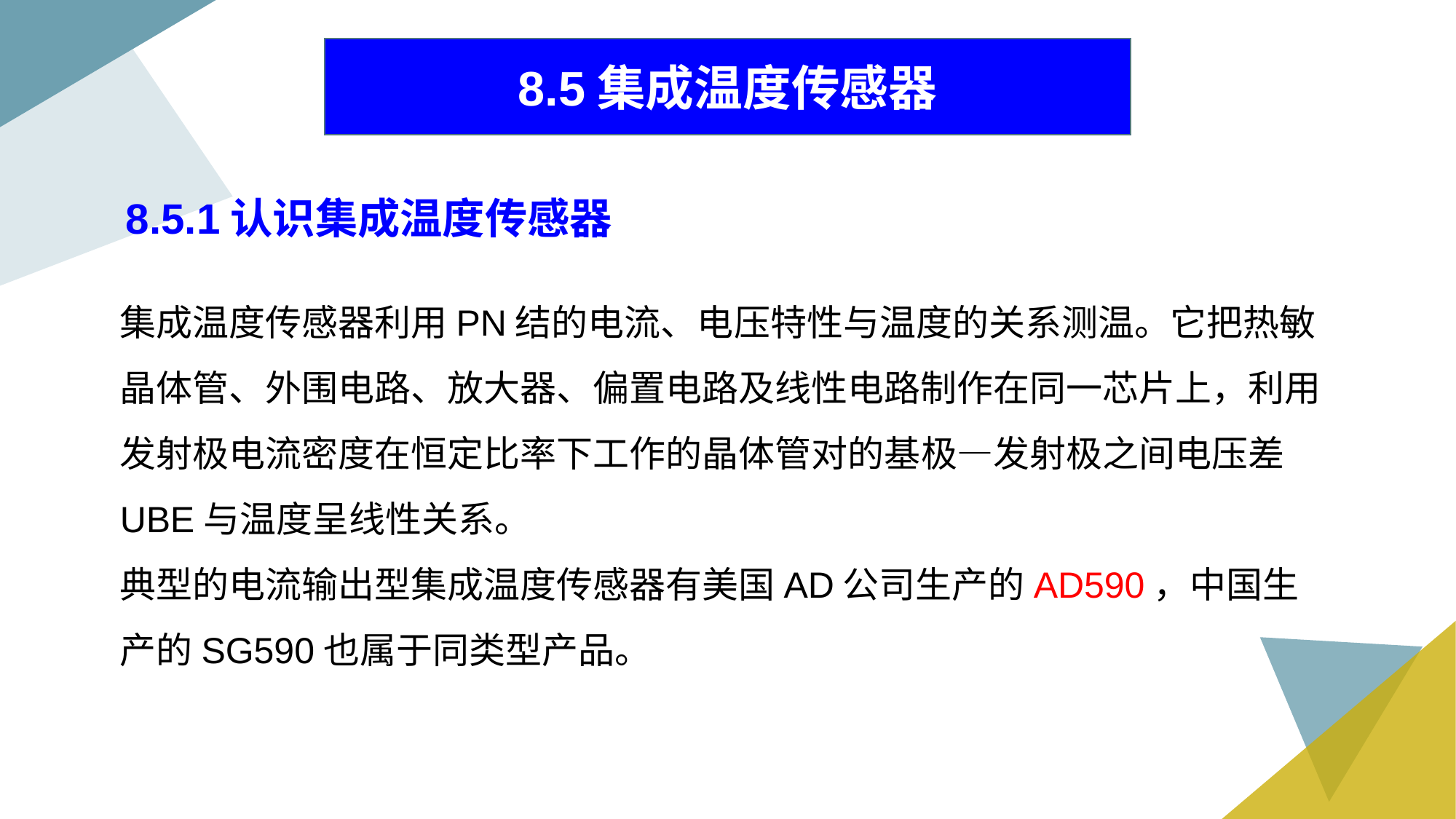

8.5集成温度传感器
8.5.1认识集成温度传感器
集成温度传感器利用PN结的电流、电压特性与温度的关系测温。它把热敏晶体管、外围电路、放大器、偏置电路及线性电路制作在同一芯片上，利用发射极电流密度在恒定比率下工作的晶体管对的基极—发射极之间电压差UBE与温度呈线性关系。
典型的电流输出型集成温度传感器有美国AD公司生产的AD590，中国生产的SG590也属于同类型产品。